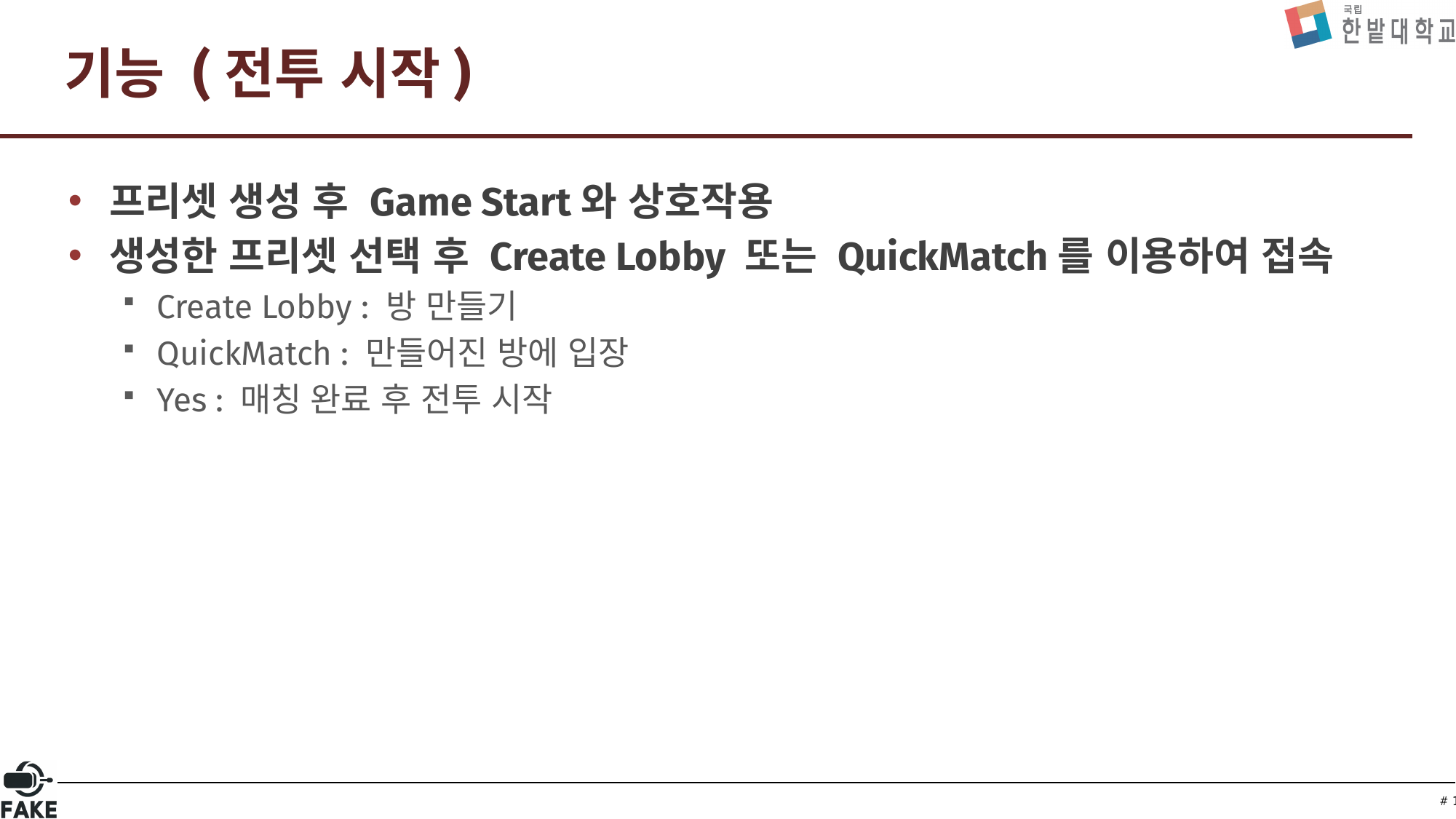

# 기능 (전투 시작)
프리셋 생성 후 Game Start와 상호작용
생성한 프리셋 선택 후 Create Lobby 또는 QuickMatch를 이용하여 접속
Create Lobby : 방 만들기
QuickMatch : 만들어진 방에 입장
Yes : 매칭 완료 후 전투 시작